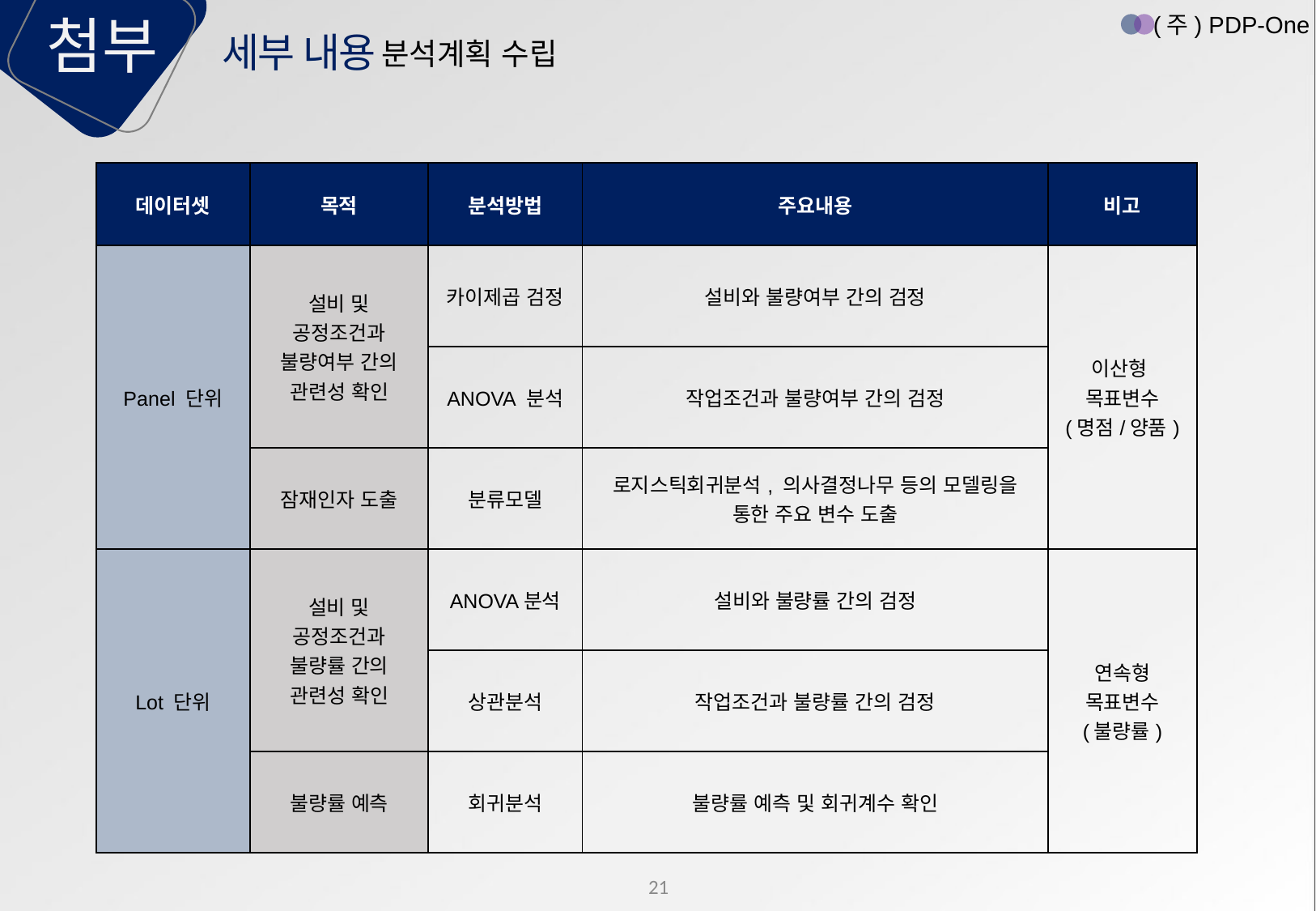

첨부
(주) PDP-One

세부 내용
분석계획 수립
| 데이터셋 | 목적 | 분석방법 | 주요내용 | 비고 |
| --- | --- | --- | --- | --- |
| Panel 단위 | 설비 및 공정조건과 불량여부 간의 관련성 확인 | 카이제곱 검정 | 설비와 불량여부 간의 검정 | 이산형 목표변수 (명점/양품) |
|  |  | ANOVA 분석 | 작업조건과 불량여부 간의 검정 |  |
|  | 잠재인자 도출 | 분류모델 | 로지스틱회귀분석, 의사결정나무 등의 모델링을 통한 주요 변수 도출 |  |
| Lot 단위 | 설비 및 공정조건과 불량률 간의 관련성 확인 | ANOVA분석 | 설비와 불량률 간의 검정 | 연속형 목표변수 (불량률) |
|  |  | 상관분석 | 작업조건과 불량률 간의 검정 |  |
|  | 불량률 예측 | 회귀분석 | 불량률 예측 및 회귀계수 확인 |  |
21